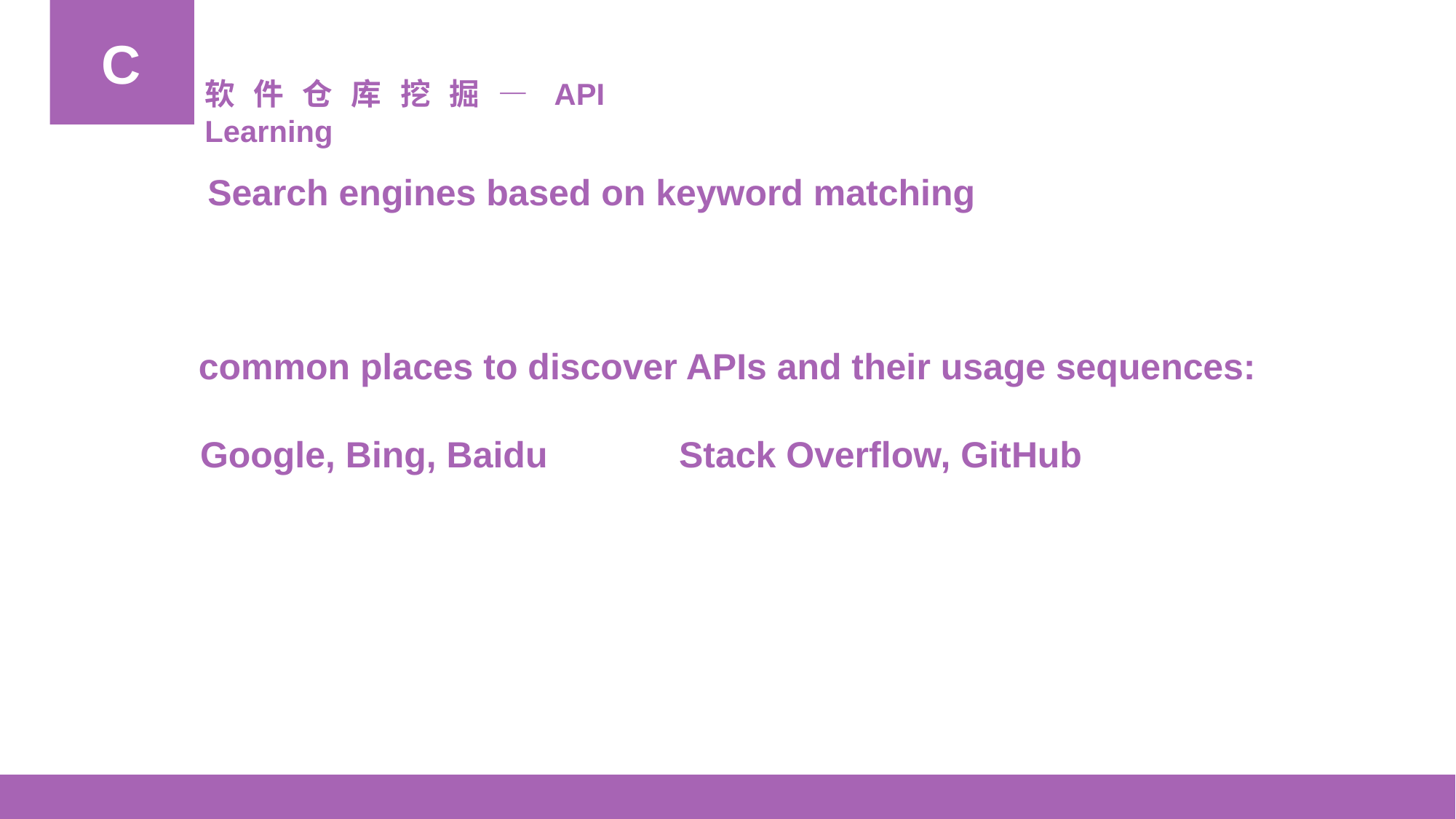

C
软件仓库挖掘—API Learning
Search engines based on keyword matching
common places to discover APIs and their usage sequences:
Google, Bing, Baidu
Stack Overflow, GitHub